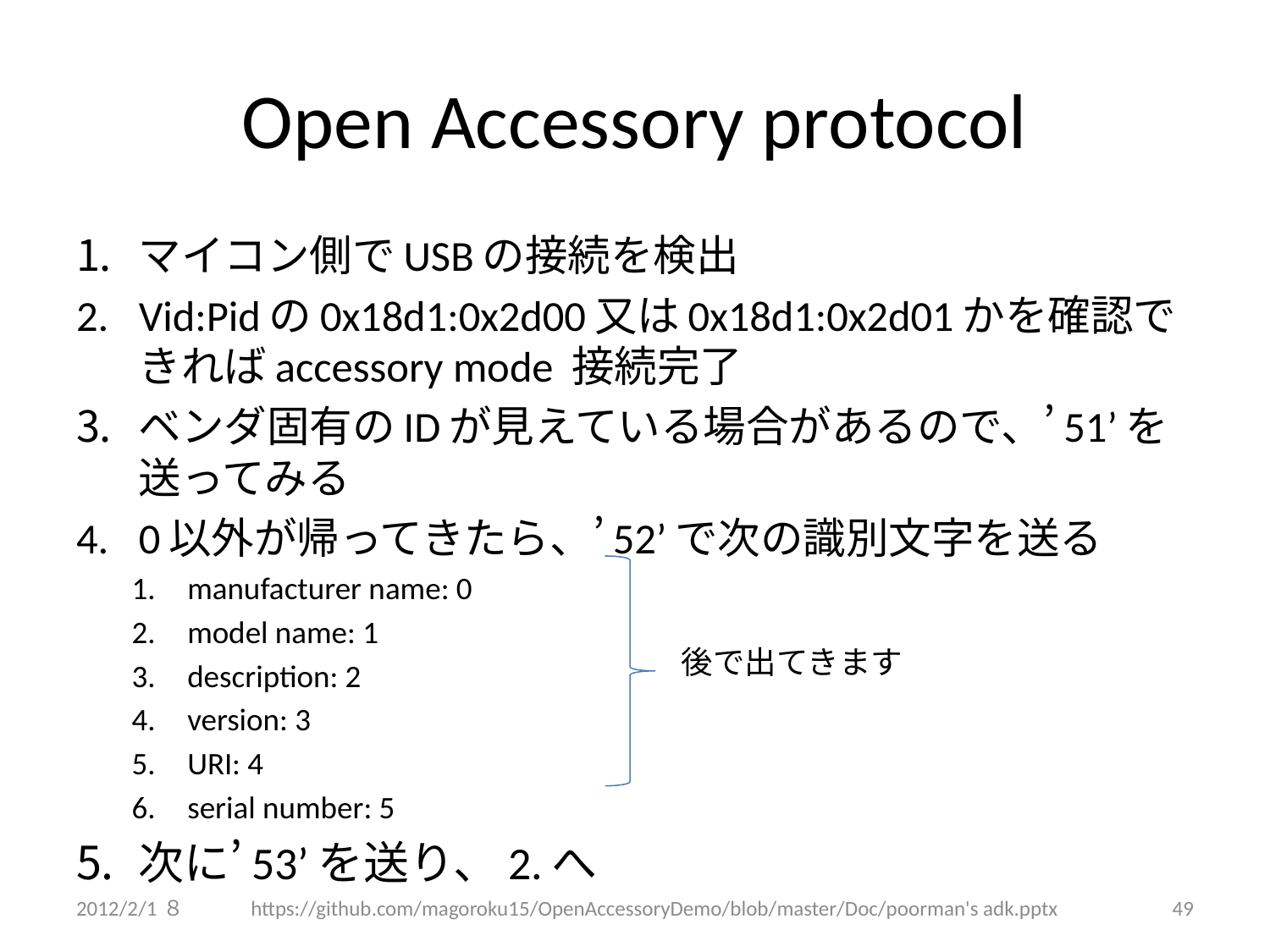

# Open Accessory protocol
マイコン側でUSBの接続を検出
Vid:Pidの0x18d1:0x2d00又は0x18d1:0x2d01かを確認できればaccessory mode 接続完了
ベンダ固有のIDが見えている場合があるので、’51’を送ってみる
0以外が帰ってきたら、’52’で次の識別文字を送る
manufacturer name: 0
model name: 1
description: 2
version: 3
URI: 4
serial number: 5
次に’53’を送り、2.へ

後で出てきます
2012/2/1８
https://github.com/magoroku15/OpenAccessoryDemo/blob/master/Doc/poorman's adk.pptx
49